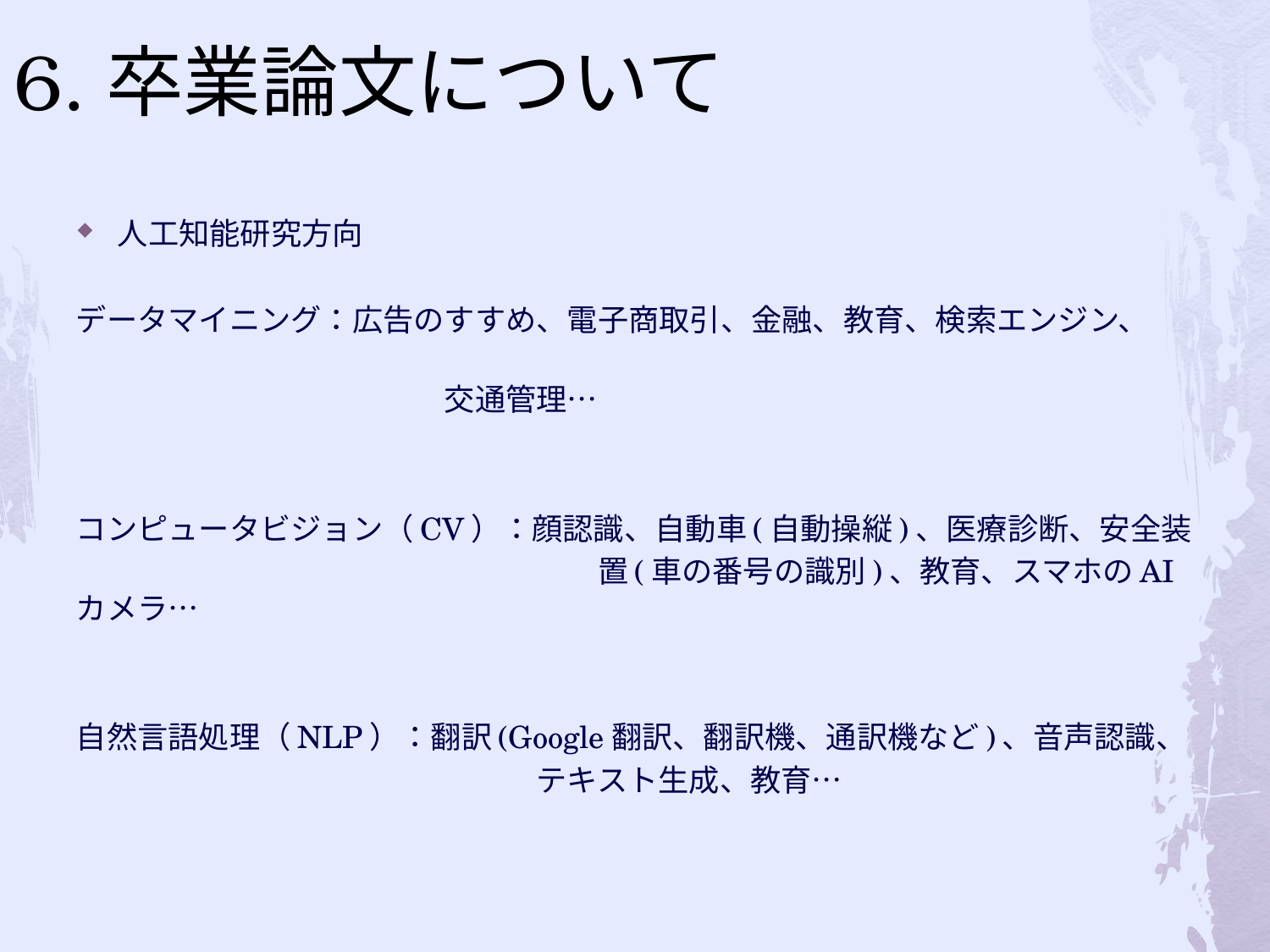

# 6.卒業論文について
人工知能研究方向

データマイニング：広告のすすめ、電子商取引、金融、教育、検索エンジン、
　　　　　　　　　　　　交通管理…

コンピュータビジョン（CV）：顔認識、自動車(自動操縦)、医療診断、安全装
　　　　　　　　　　　　　　　　　置(車の番号の識別)、教育、スマホのAIカメラ…

自然言語処理（NLP）：翻訳(Google翻訳、翻訳機、通訳機など)、音声認識、
　　　　　　　　　　　　　　　テキスト生成、教育…